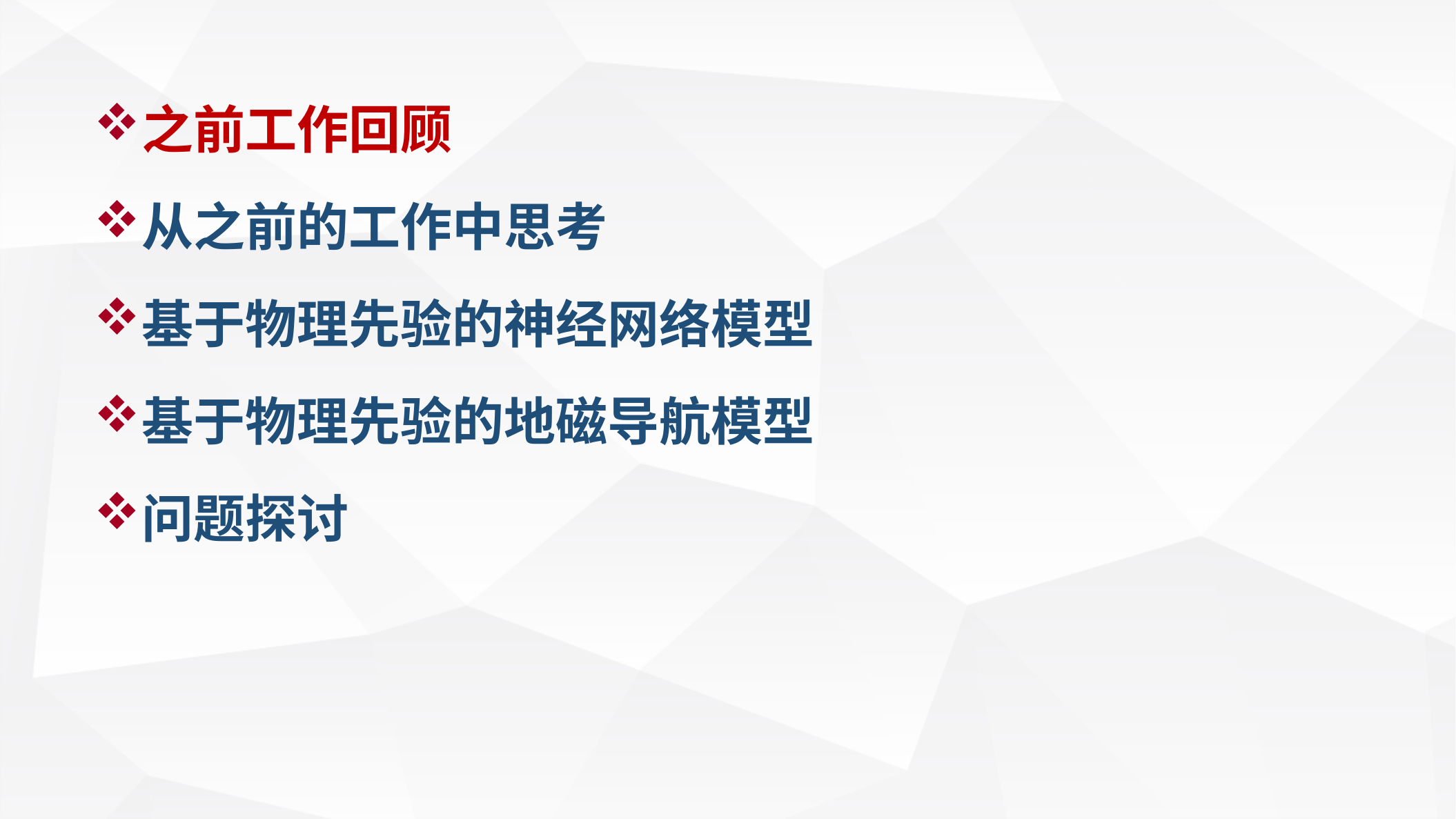

之前工作回顾
从之前的工作中思考
基于物理先验的神经网络模型
基于物理先验的地磁导航模型
问题探讨